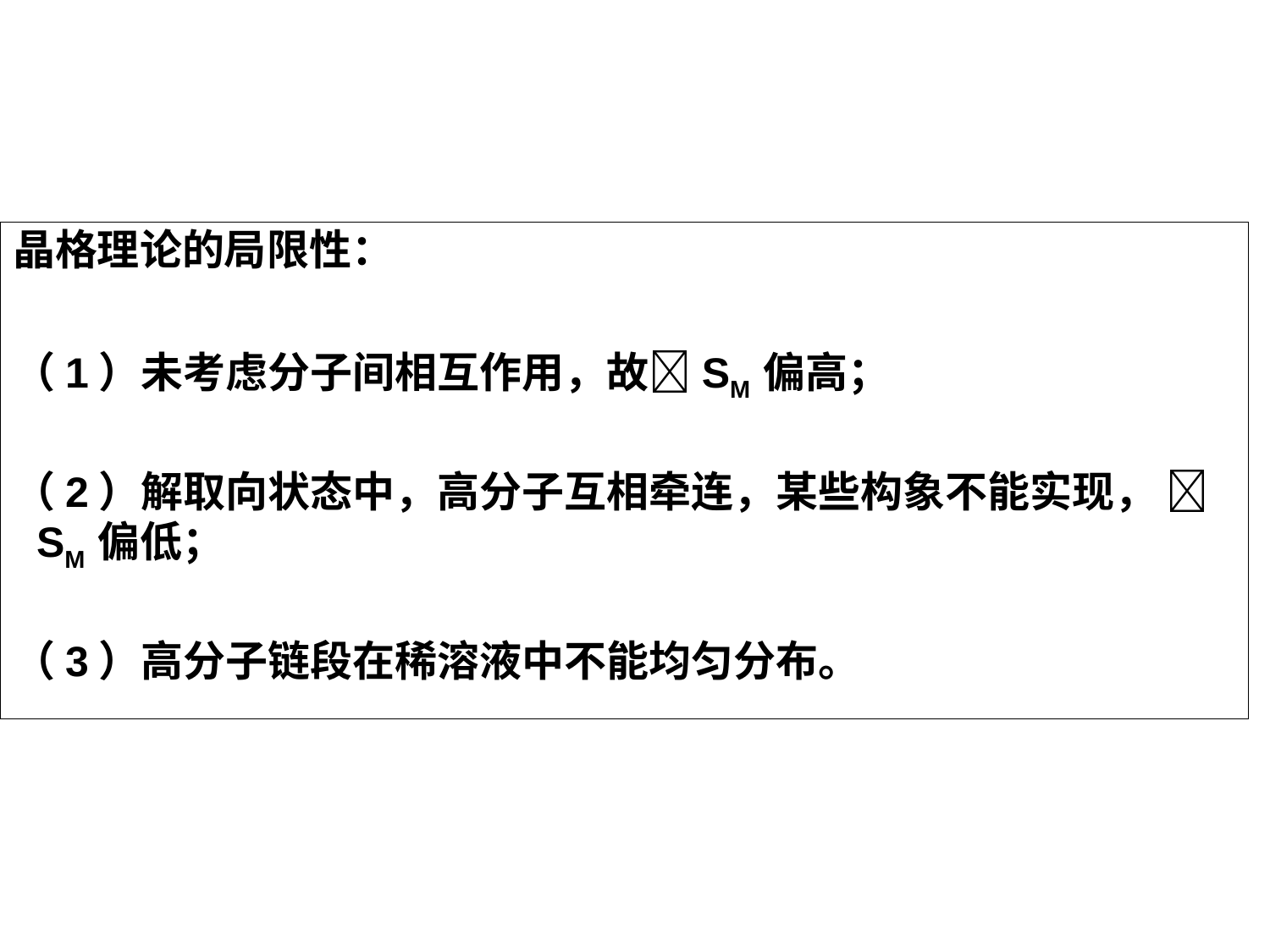

晶格理论的局限性：

（1）未考虑分子间相互作用，故ΔSM 偏高；

（2）解取向状态中，高分子互相牵连，某些构象不能实现， ΔSM 偏低；

（3）高分子链段在稀溶液中不能均匀分布。